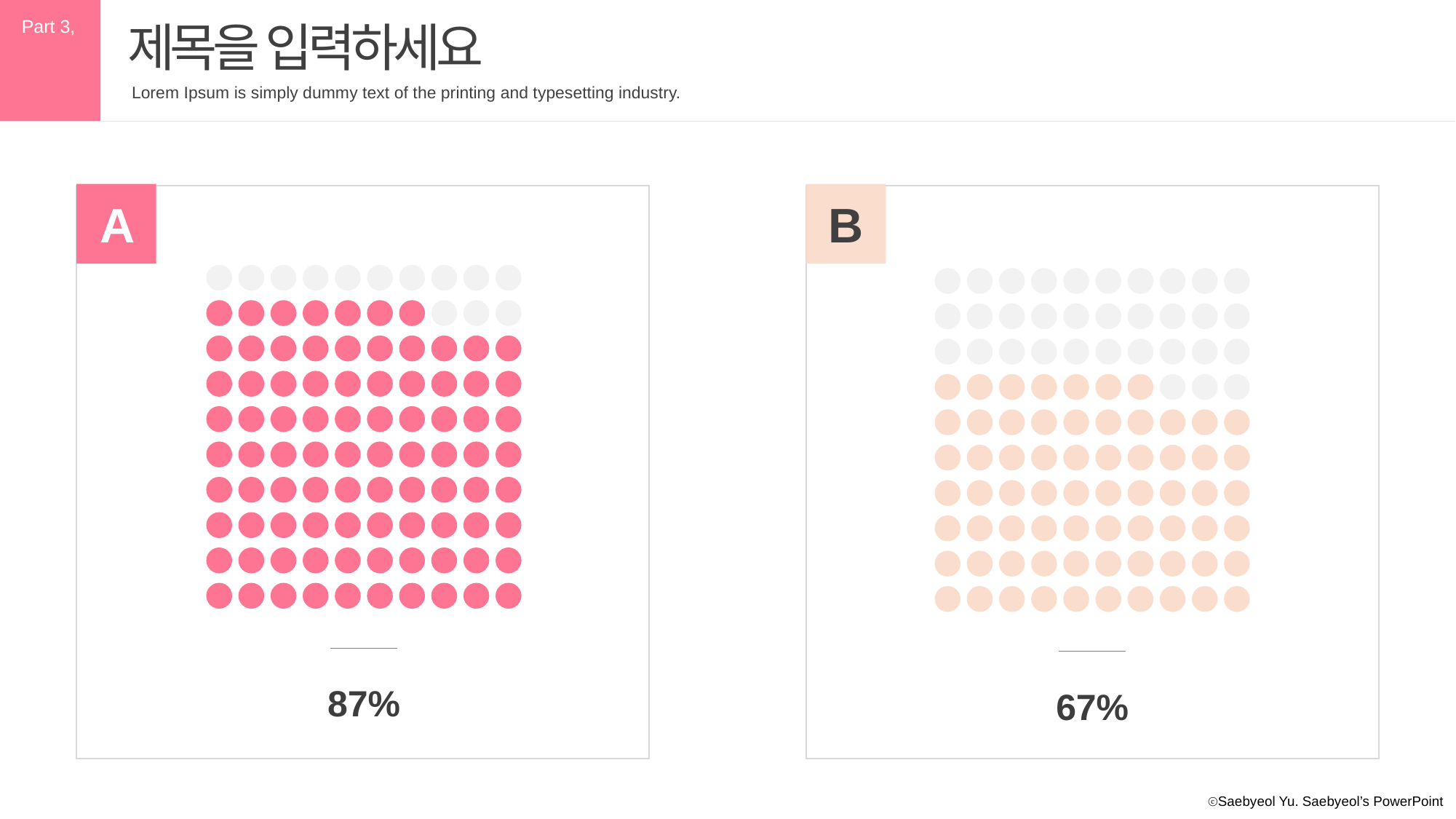

Part 3,
제목을 입력하세요
Lorem Ipsum is simply dummy text of the printing and typesetting industry.

A
B

87%
67%